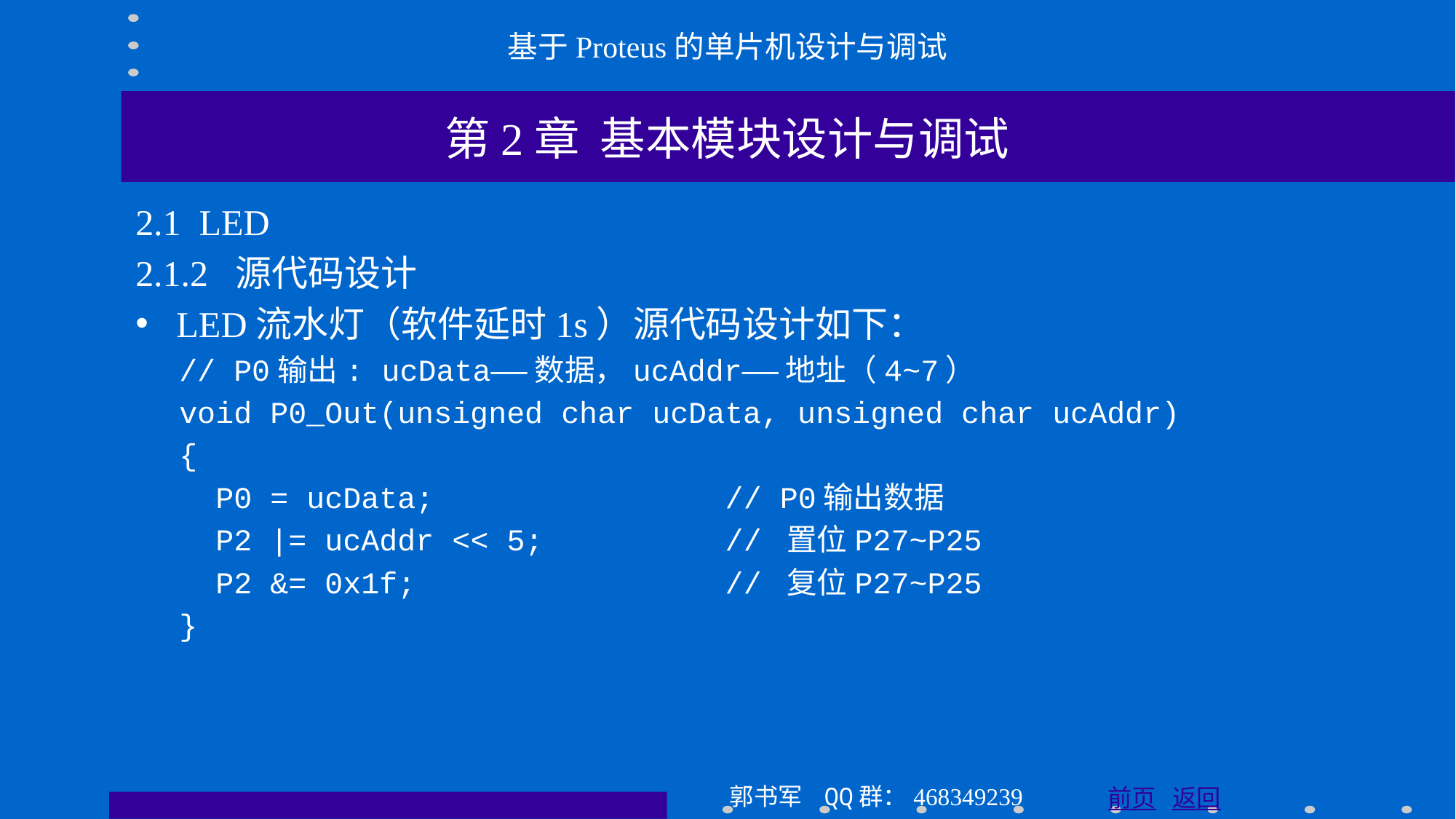

基于Proteus的单片机设计与调试
第2章  基本模块设计与调试
2.1  LED
2.1.2  源代码设计
LED流水灯（软件延时1s）源代码设计如下：
// P0输出: ucData——数据，ucAddr——地址（4~7）
void P0_Out(unsigned char ucData, unsigned char ucAddr)
{
  P0 = ucData;                // P0输出数据
  P2 |= ucAddr << 5;          // 置位P27~P25
  P2 &= 0x1f;                 // 复位P27~P25
}

郭书军   QQ群：468349239
前页   返回